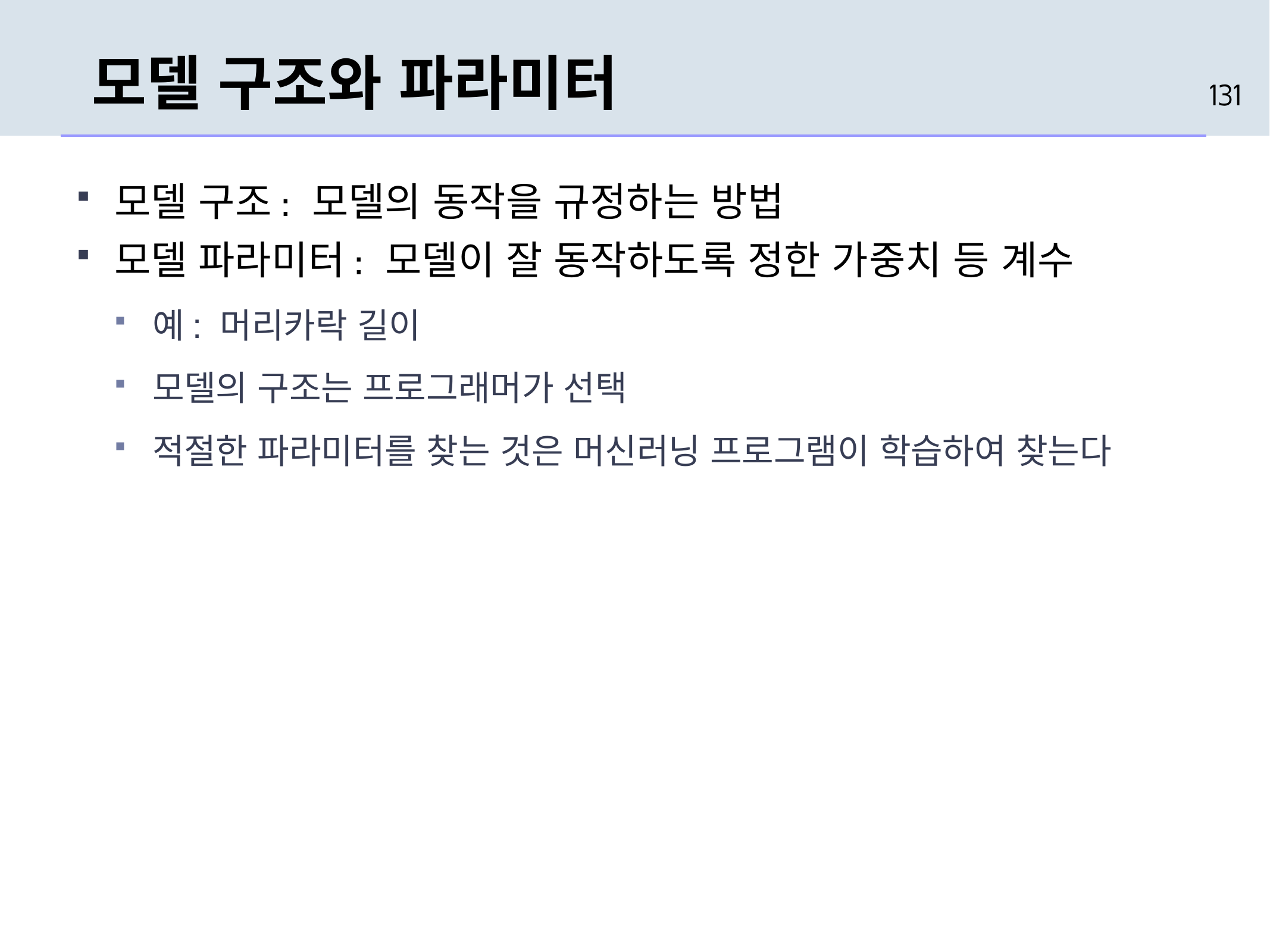

# 모델 구조와 파라미터
131
모델 구조: 모델의 동작을 규정하는 방법
모델 파라미터: 모델이 잘 동작하도록 정한 가중치 등 계수
예: 머리카락 길이
모델의 구조는 프로그래머가 선택
적절한 파라미터를 찾는 것은 머신러닝 프로그램이 학습하여 찾는다